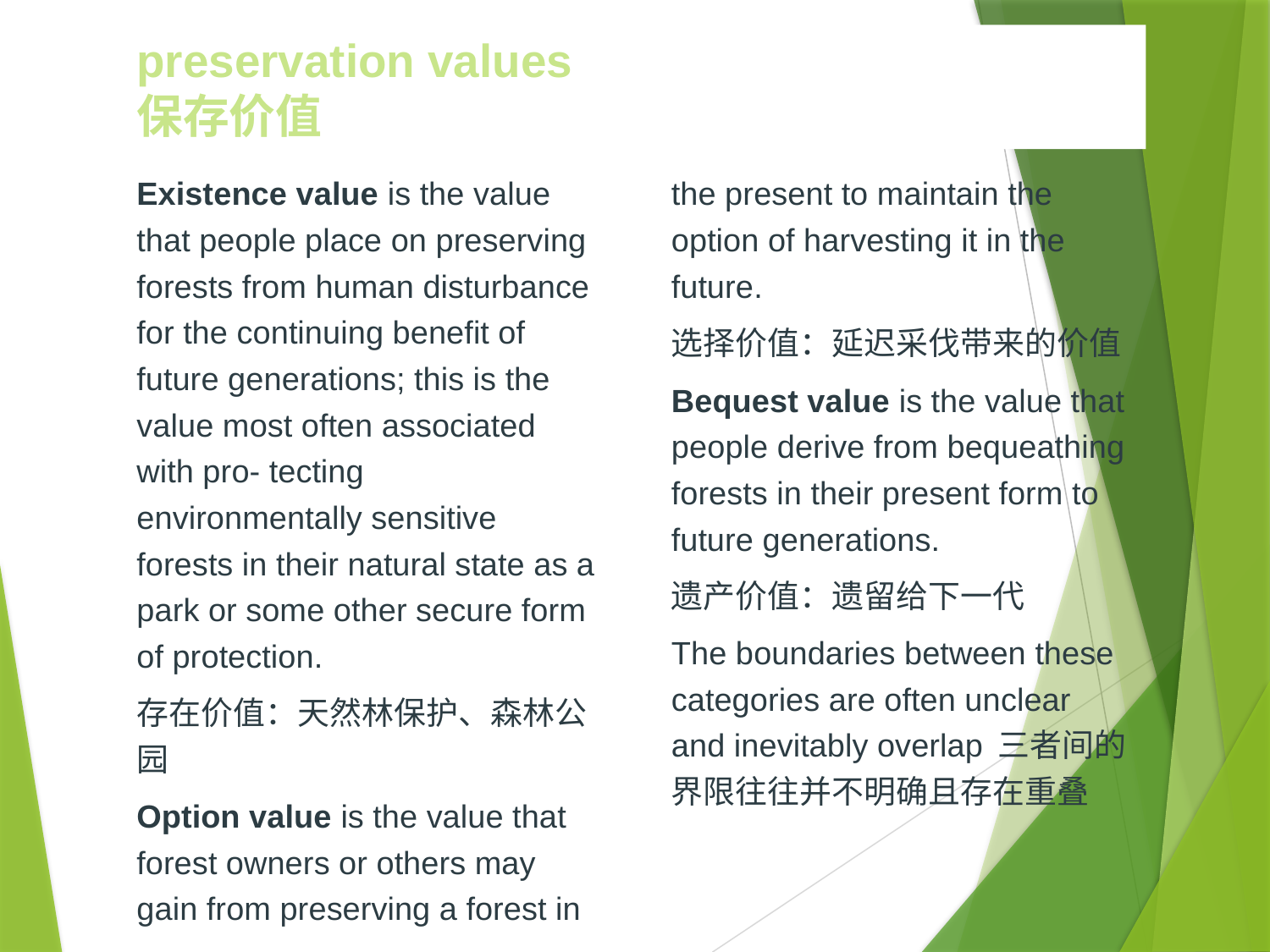

# preservation values 保存价值
Existence value is the value that people place on preserving forests from human disturbance for the continuing benefit of future generations; this is the value most often associated with pro- tecting environmentally sensitive forests in their natural state as a park or some other secure form of protection.
存在价值：天然林保护、森林公园
Option value is the value that forest owners or others may gain from preserving a forest in the present to maintain the option of harvesting it in the future.
选择价值：延迟采伐带来的价值
Bequest value is the value that people derive from bequeathing forests in their present form to future generations.
遗产价值：遗留给下一代
The boundaries between these categories are often unclear and inevitably overlap 三者间的界限往往并不明确且存在重叠